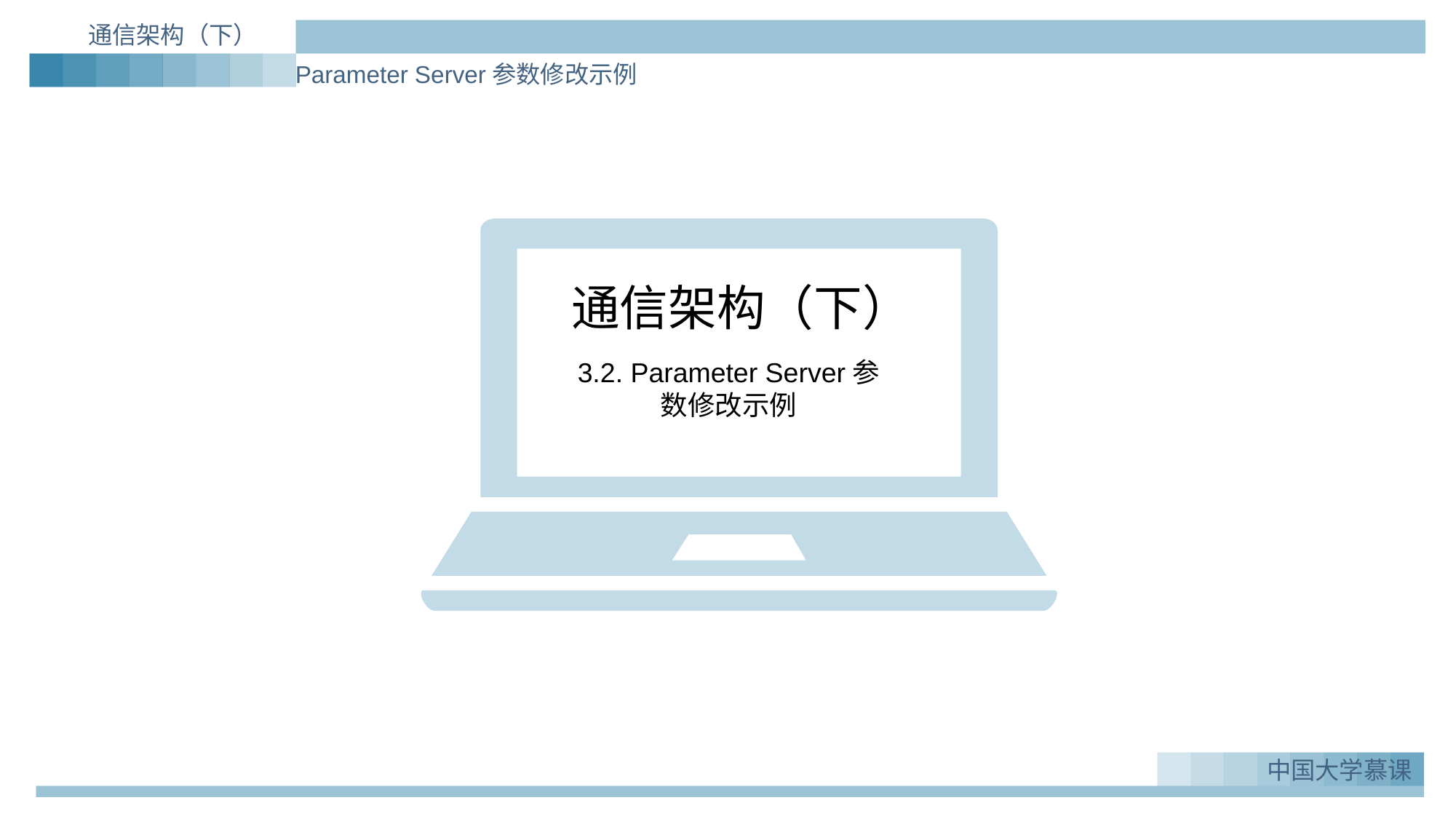

通信架构（下）
Parameter Server参数修改示例

通信架构（下）
3.2. Parameter Server参数修改示例
中国大学慕课